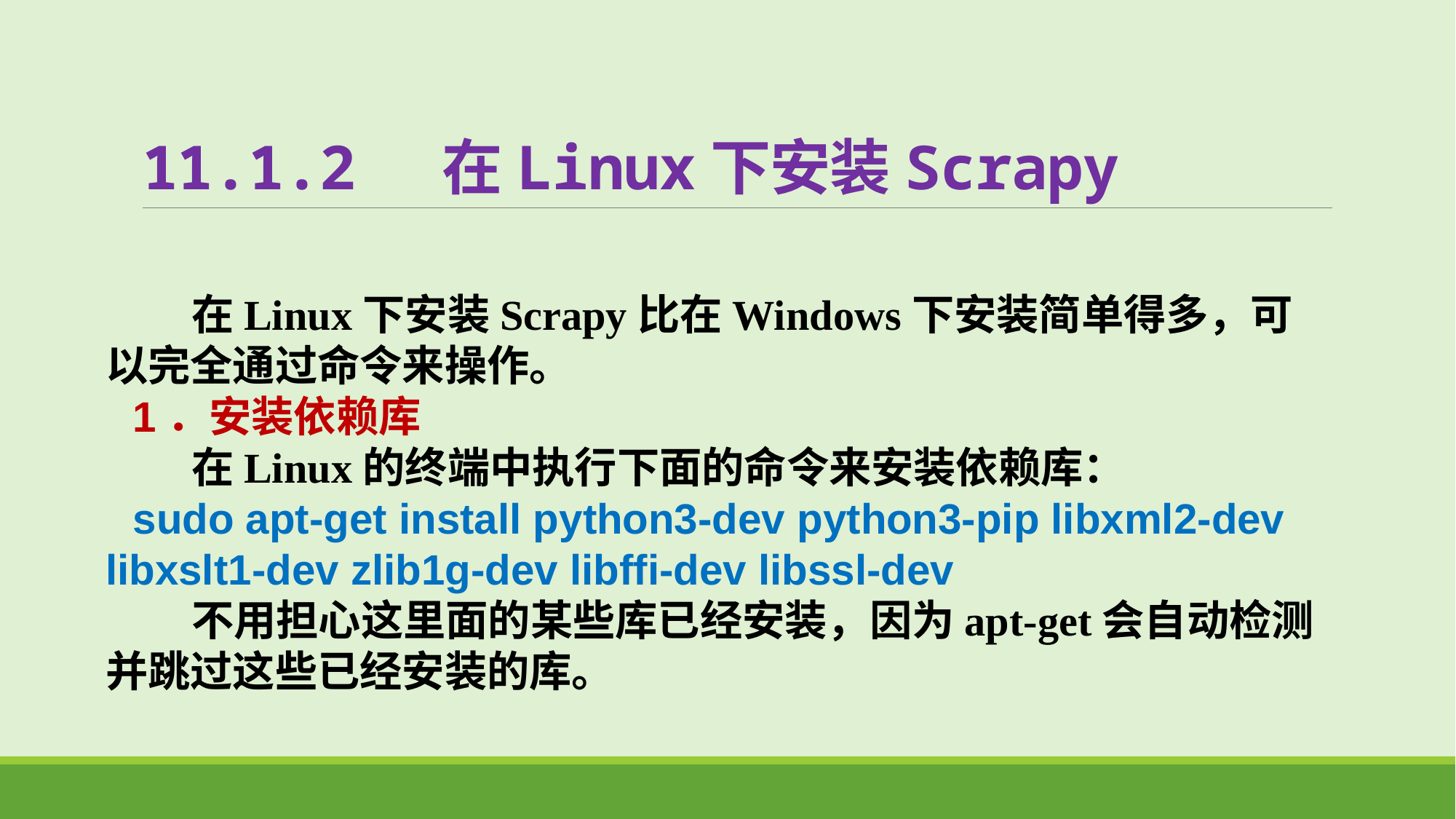

# 11.1.2  在Linux下安装Scrapy
     在Linux下安装Scrapy比在Windows下安装简单得多，可以完全通过命令来操作。
1．安装依赖库
     在Linux的终端中执行下面的命令来安装依赖库：
sudo apt-get install python3-dev python3-pip libxml2-dev libxslt1-dev zlib1g-dev libffi-dev libssl-dev
     不用担心这里面的某些库已经安装，因为apt-get会自动检测并跳过这些已经安装的库。